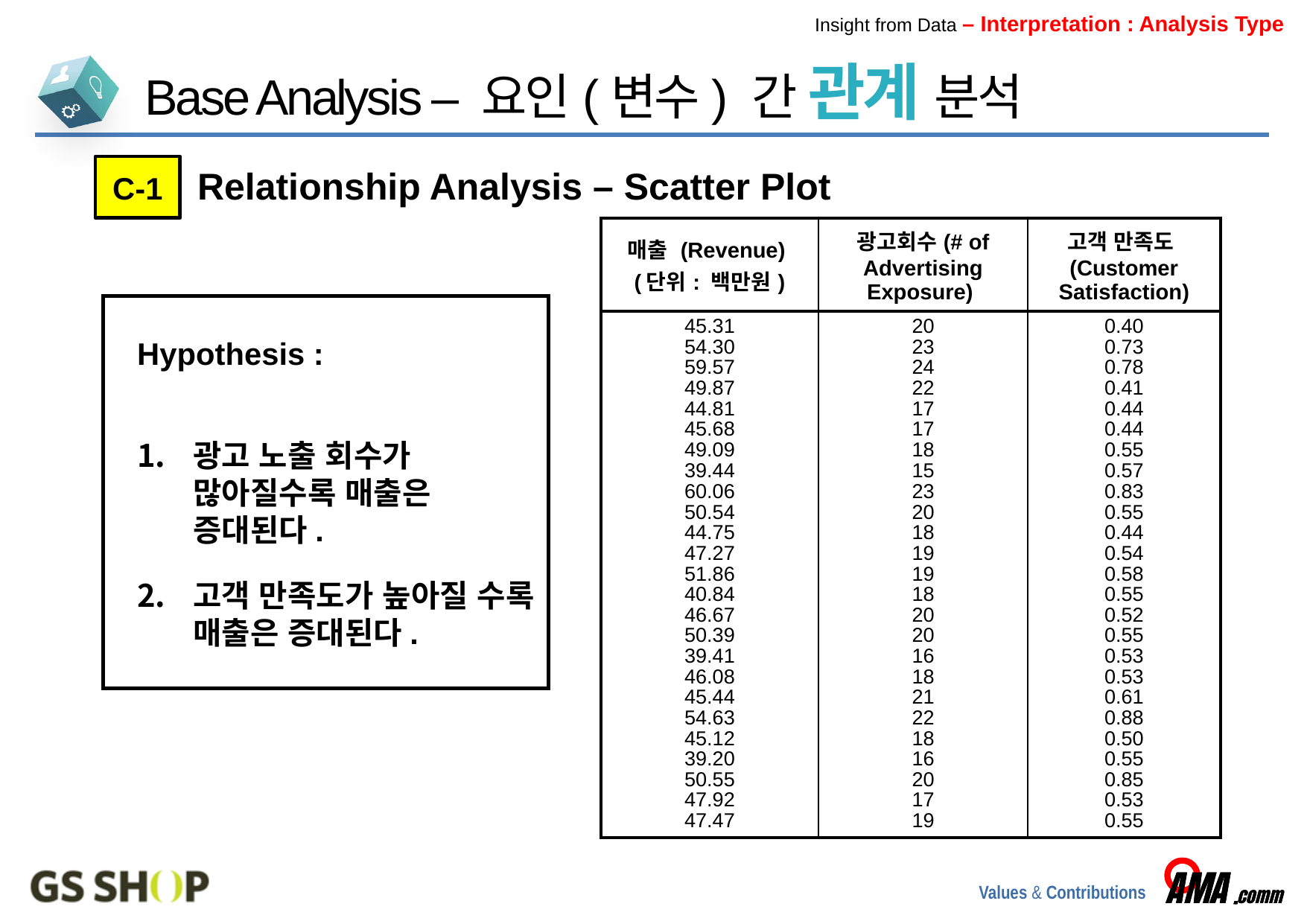

Insight from Data – Interpretation : Analysis Type
Base Analysis – 요인(변수) 간 관계 분석
C-1
Relationship Analysis – Scatter Plot
| 매출 (Revenue) (단위: 백만원) | 광고회수(# of Advertising Exposure) | 고객 만족도(Customer Satisfaction) |
| --- | --- | --- |
| 45.31 | 20 | 0.40 |
| 54.30 | 23 | 0.73 |
| 59.57 | 24 | 0.78 |
| 49.87 | 22 | 0.41 |
| 44.81 | 17 | 0.44 |
| 45.68 | 17 | 0.44 |
| 49.09 | 18 | 0.55 |
| 39.44 | 15 | 0.57 |
| 60.06 | 23 | 0.83 |
| 50.54 | 20 | 0.55 |
| 44.75 | 18 | 0.44 |
| 47.27 | 19 | 0.54 |
| 51.86 | 19 | 0.58 |
| 40.84 | 18 | 0.55 |
| 46.67 | 20 | 0.52 |
| 50.39 | 20 | 0.55 |
| 39.41 | 16 | 0.53 |
| 46.08 | 18 | 0.53 |
| 45.44 | 21 | 0.61 |
| 54.63 | 22 | 0.88 |
| 45.12 | 18 | 0.50 |
| 39.20 | 16 | 0.55 |
| 50.55 | 20 | 0.85 |
| 47.92 | 17 | 0.53 |
| 47.47 | 19 | 0.55 |
Hypothesis :
광고 노출 회수가 많아질수록 매출은 증대된다.
고객 만족도가 높아질 수록 매출은 증대된다.